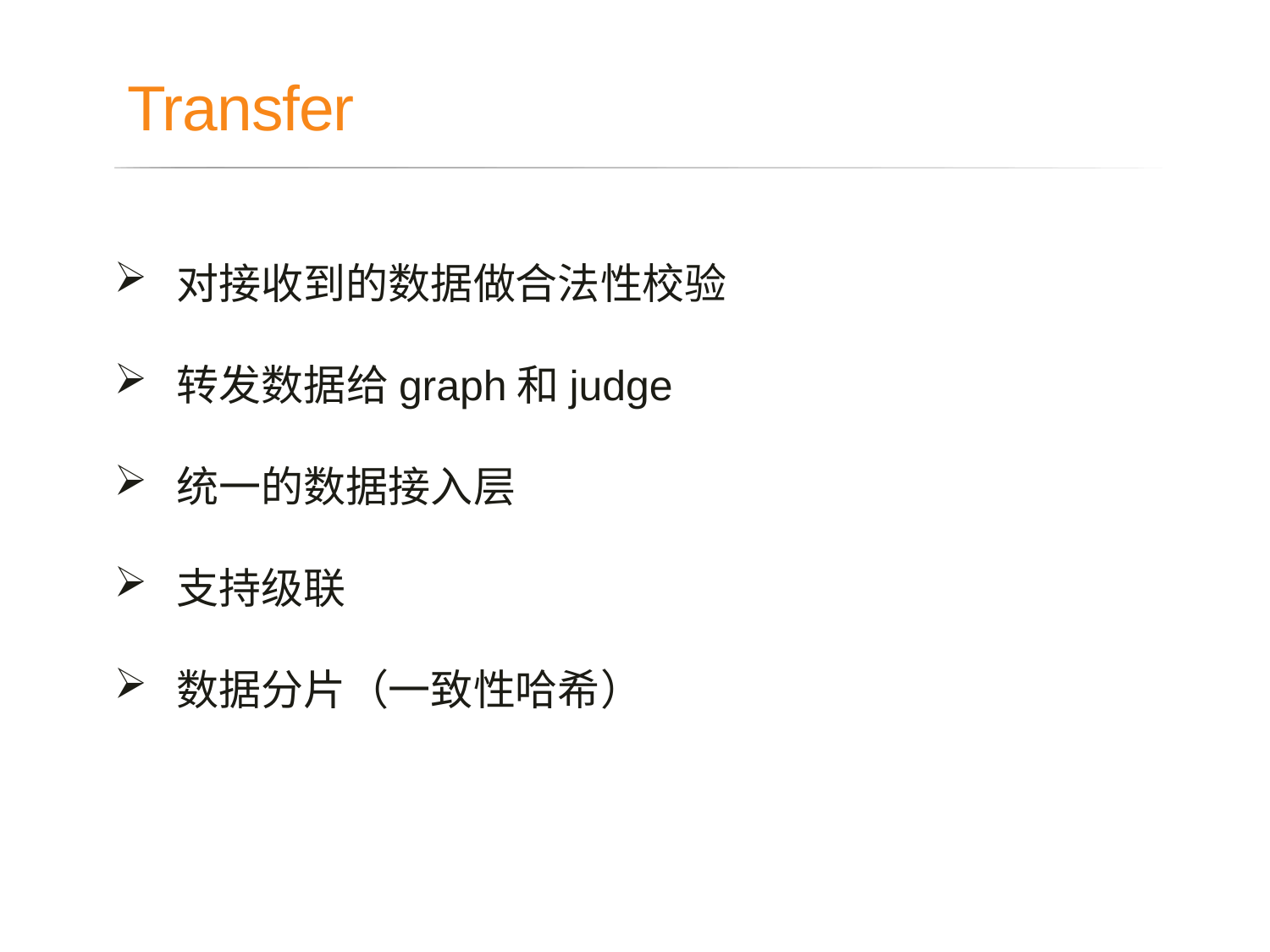

# Transfer
  对接收到的数据做合法性校验
  转发数据给graph和judge
  统一的数据接入层
  支持级联
  数据分片（一致性哈希）